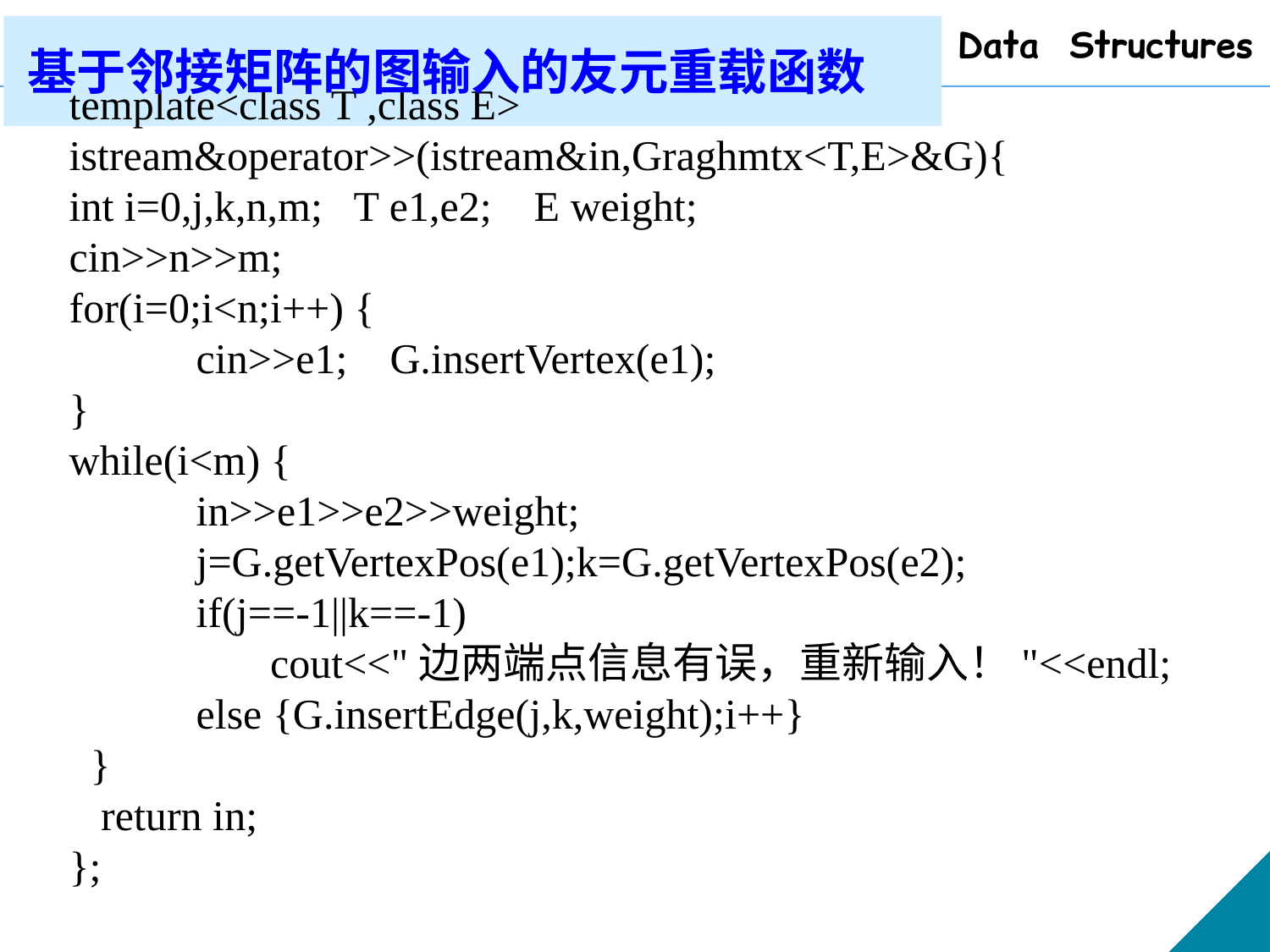

基于邻接矩阵的图输入的友元重载函数
template<class T ,class E>
istream&operator>>(istream&in,Graghmtx<T,E>&G){
int i=0,j,k,n,m;   T e1,e2;    E weight;
cin>>n>>m;
for(i=0;i<n;i++) {
	cin>>e1;    G.insertVertex(e1);
}
while(i<m) {
	in>>e1>>e2>>weight;
	j=G.getVertexPos(e1);k=G.getVertexPos(e2);
	if(j==-1||k==-1)
     	       cout<<"边两端点信息有误，重新输入！"<<endl;
	else {G.insertEdge(j,k,weight);i++}
  }
   return in;
};